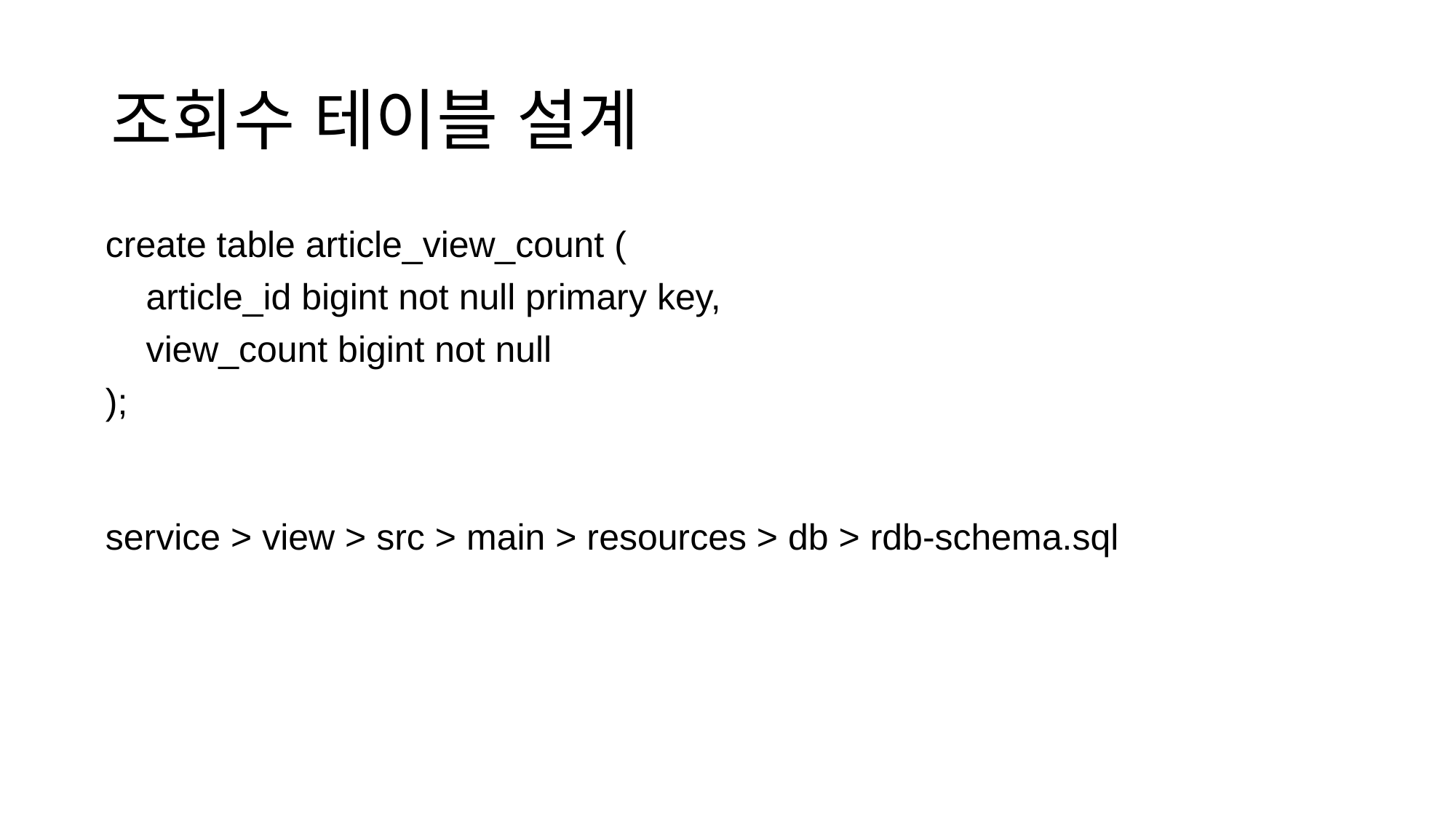

# 조회수 테이블 설계
create table article_view_count (
    article_id bigint not null primary key,
    view_count bigint not null
);

service > view > src > main > resources > db > rdb-schema.sql